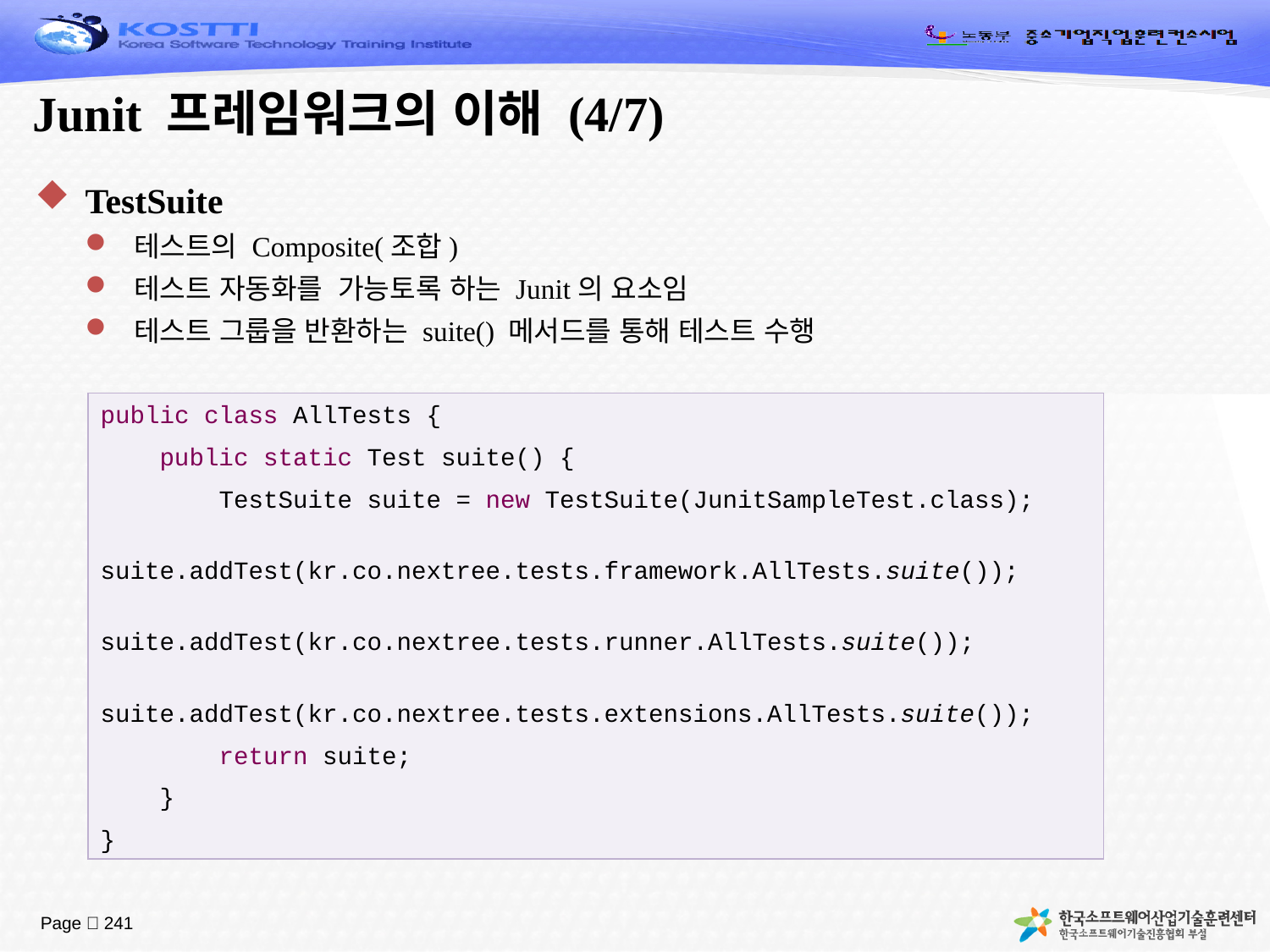

# Junit 프레임워크의 이해 (4/7)
TestSuite
테스트의 Composite(조합)
테스트 자동화를  가능토록 하는 Junit의 요소임
테스트 그룹을 반환하는 suite() 메서드를 통해 테스트 수행

public class AllTests {
    public static Test suite() {
        TestSuite suite = new TestSuite(JunitSampleTest.class);
        suite.addTest(kr.co.nextree.tests.framework.AllTests.suite());
        suite.addTest(kr.co.nextree.tests.runner.AllTests.suite());
        suite.addTest(kr.co.nextree.tests.extensions.AllTests.suite());
        return suite;
    }
}